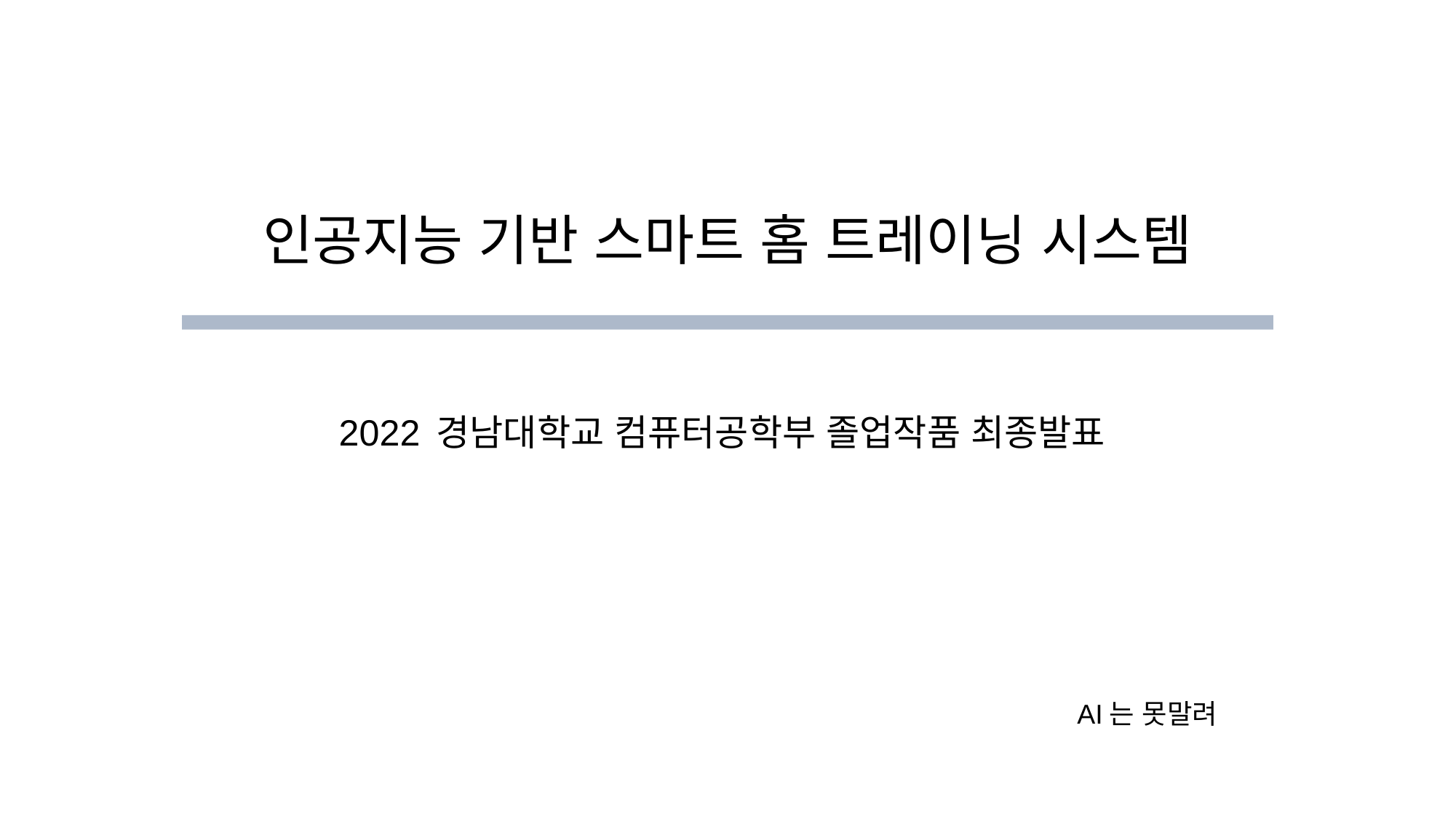

# 인공지능 기반 스마트 홈 트레이닝 시스템
2022 경남대학교 컴퓨터공학부 졸업작품 최종발표
AI는 못말려